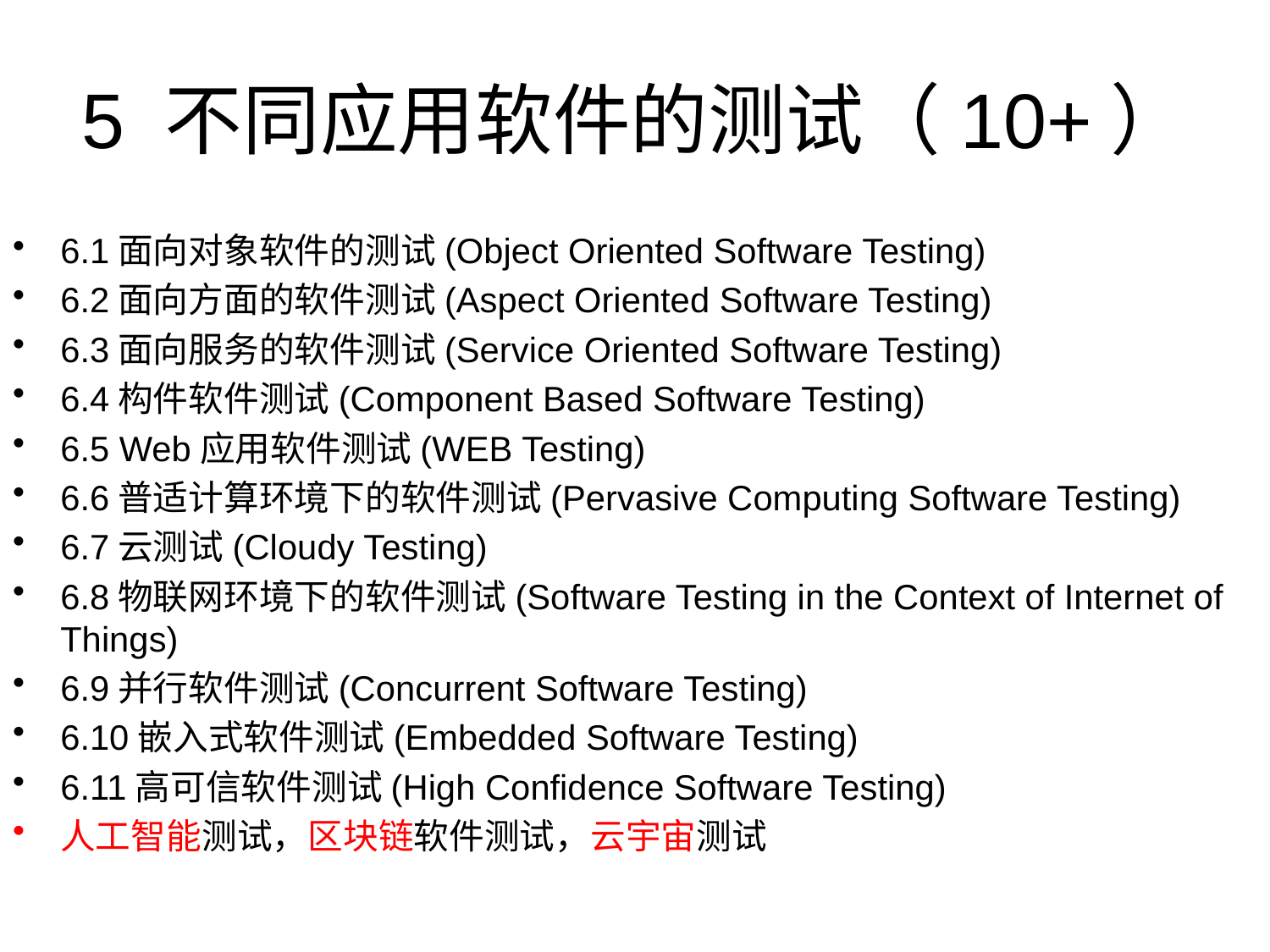

# 5 不同应用软件的测试（10+）
6.1面向对象软件的测试(Object Oriented Software Testing)
6.2面向方面的软件测试(Aspect Oriented Software Testing)
6.3面向服务的软件测试(Service Oriented Software Testing)
6.4构件软件测试(Component Based Software Testing)
6.5 Web应用软件测试(WEB Testing)
6.6普适计算环境下的软件测试(Pervasive Computing Software Testing)
6.7云测试(Cloudy Testing)
6.8物联网环境下的软件测试(Software Testing in the Context of Internet of Things)
6.9并行软件测试(Concurrent Software Testing)
6.10嵌入式软件测试(Embedded Software Testing)
6.11高可信软件测试(High Confidence Software Testing)
人工智能测试，区块链软件测试，云宇宙测试